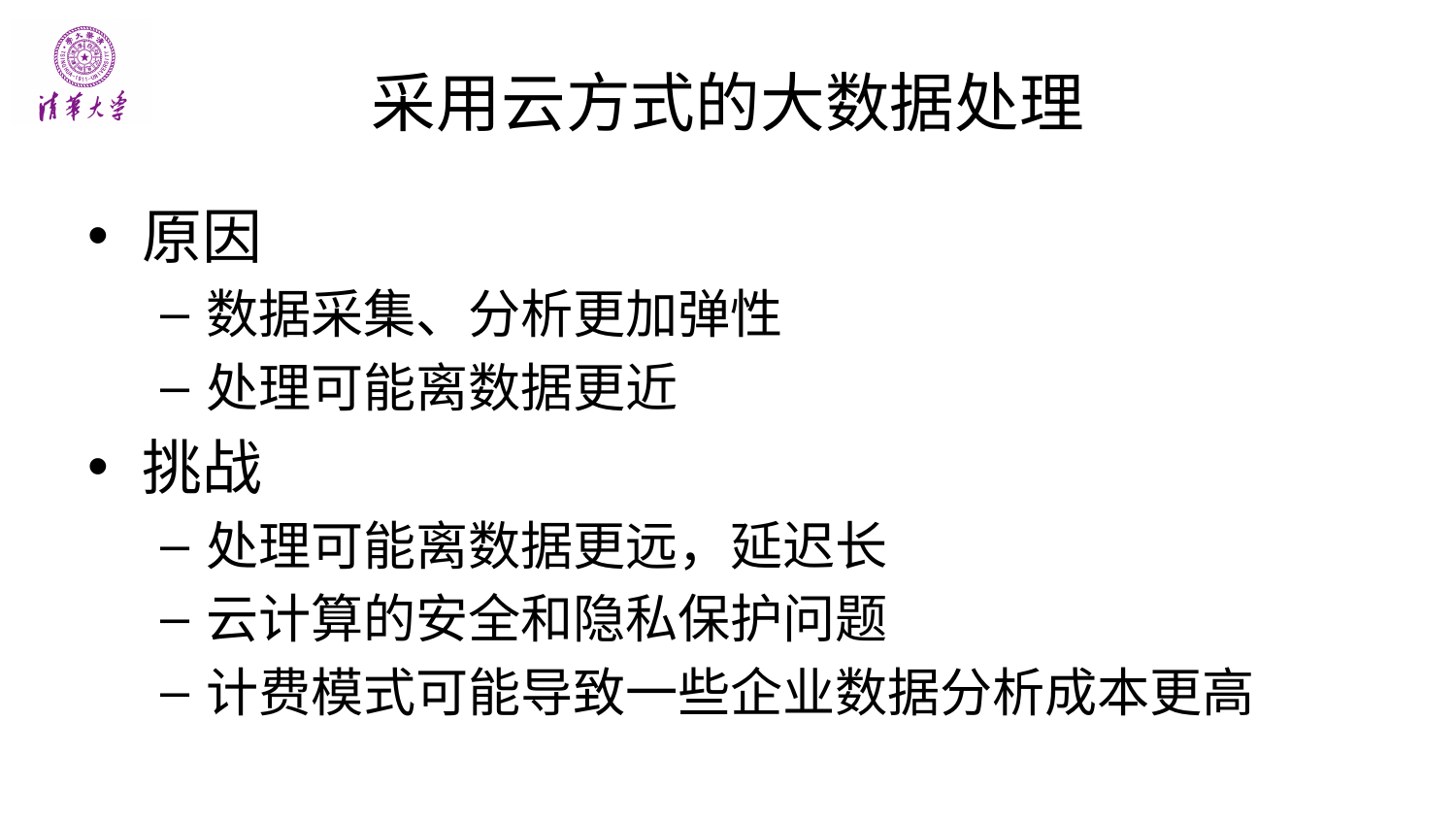

# 采用云方式的大数据处理
原因
数据采集、分析更加弹性
处理可能离数据更近
挑战
处理可能离数据更远，延迟长
云计算的安全和隐私保护问题
计费模式可能导致一些企业数据分析成本更高